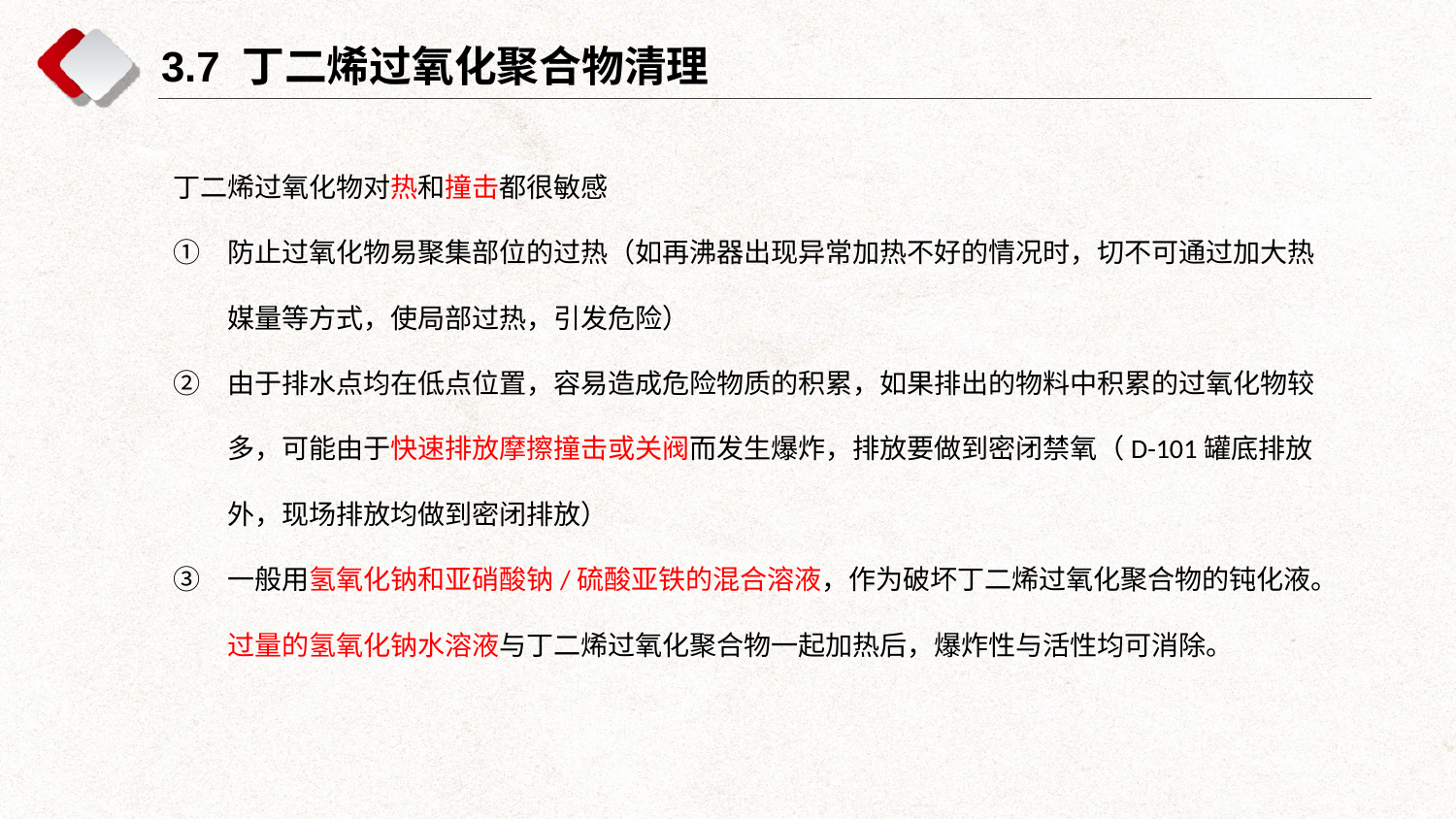

3.7 丁二烯过氧化聚合物清理
丁二烯过氧化物对热和撞击都很敏感
防止过氧化物易聚集部位的过热（如再沸器出现异常加热不好的情况时，切不可通过加大热媒量等方式，使局部过热，引发危险）
由于排水点均在低点位置，容易造成危险物质的积累，如果排出的物料中积累的过氧化物较多，可能由于快速排放摩擦撞击或关阀而发生爆炸，排放要做到密闭禁氧（D-101罐底排放外，现场排放均做到密闭排放）
一般用氢氧化钠和亚硝酸钠/硫酸亚铁的混合溶液，作为破坏丁二烯过氧化聚合物的钝化液。过量的氢氧化钠水溶液与丁二烯过氧化聚合物一起加热后，爆炸性与活性均可消除。